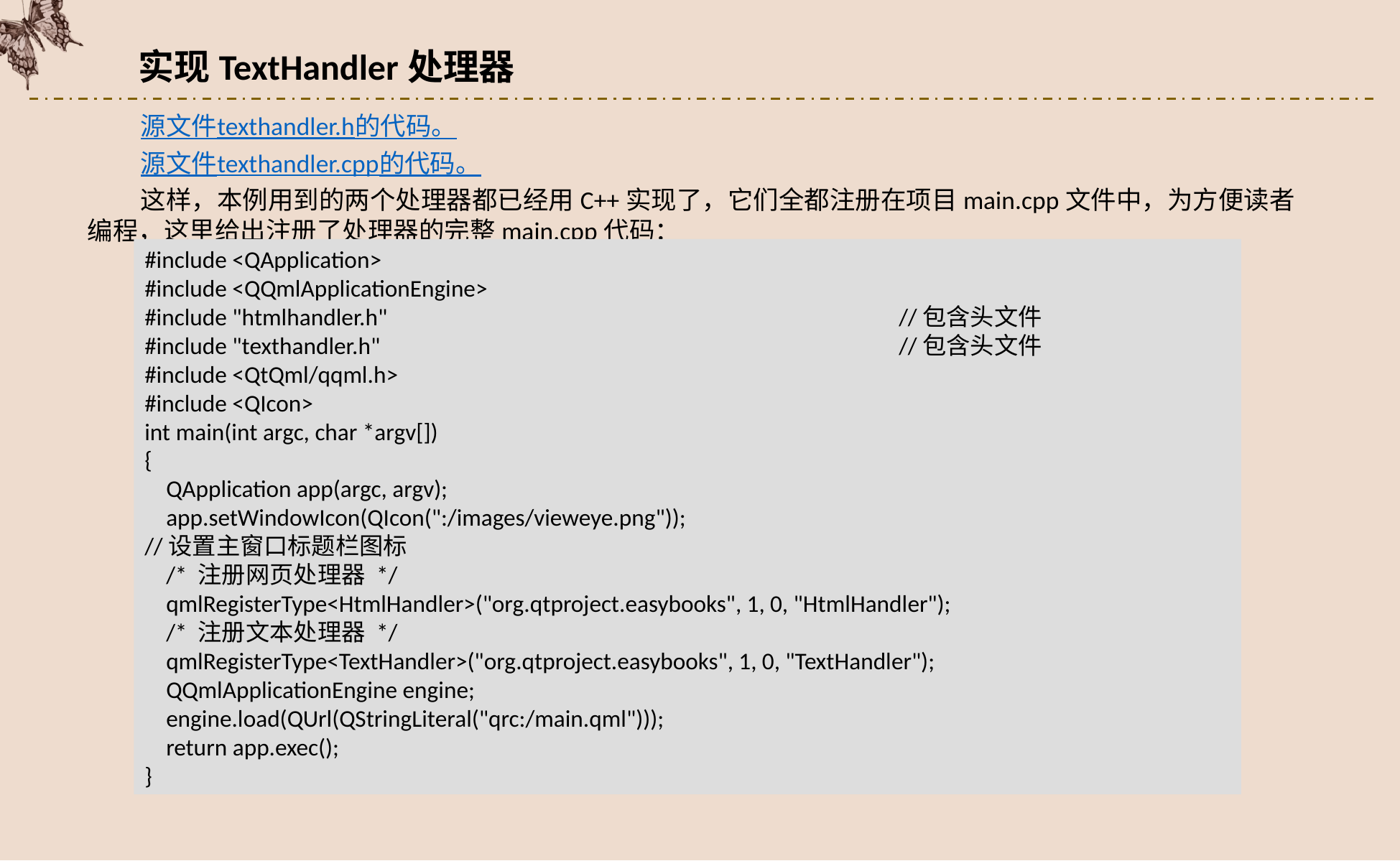

实现TextHandler处理器
源文件texthandler.h的代码。
源文件texthandler.cpp的代码。
这样，本例用到的两个处理器都已经用C++实现了，它们全都注册在项目main.cpp文件中，为方便读者编程，这里给出注册了处理器的完整main.cpp代码：
#include <QApplication>
#include <QQmlApplicationEngine>
#include "htmlhandler.h"					//包含头文件
#include "texthandler.h"					//包含头文件
#include <QtQml/qqml.h>
#include <QIcon>
int main(int argc, char *argv[])
{
    QApplication app(argc, argv);
    app.setWindowIcon(QIcon(":/images/vieweye.png"));
//设置主窗口标题栏图标
    /* 注册网页处理器 */
    qmlRegisterType<HtmlHandler>("org.qtproject.easybooks", 1, 0, "HtmlHandler");
    /* 注册文本处理器 */
    qmlRegisterType<TextHandler>("org.qtproject.easybooks", 1, 0, "TextHandler");
    QQmlApplicationEngine engine;
    engine.load(QUrl(QStringLiteral("qrc:/main.qml")));
    return app.exec();
}